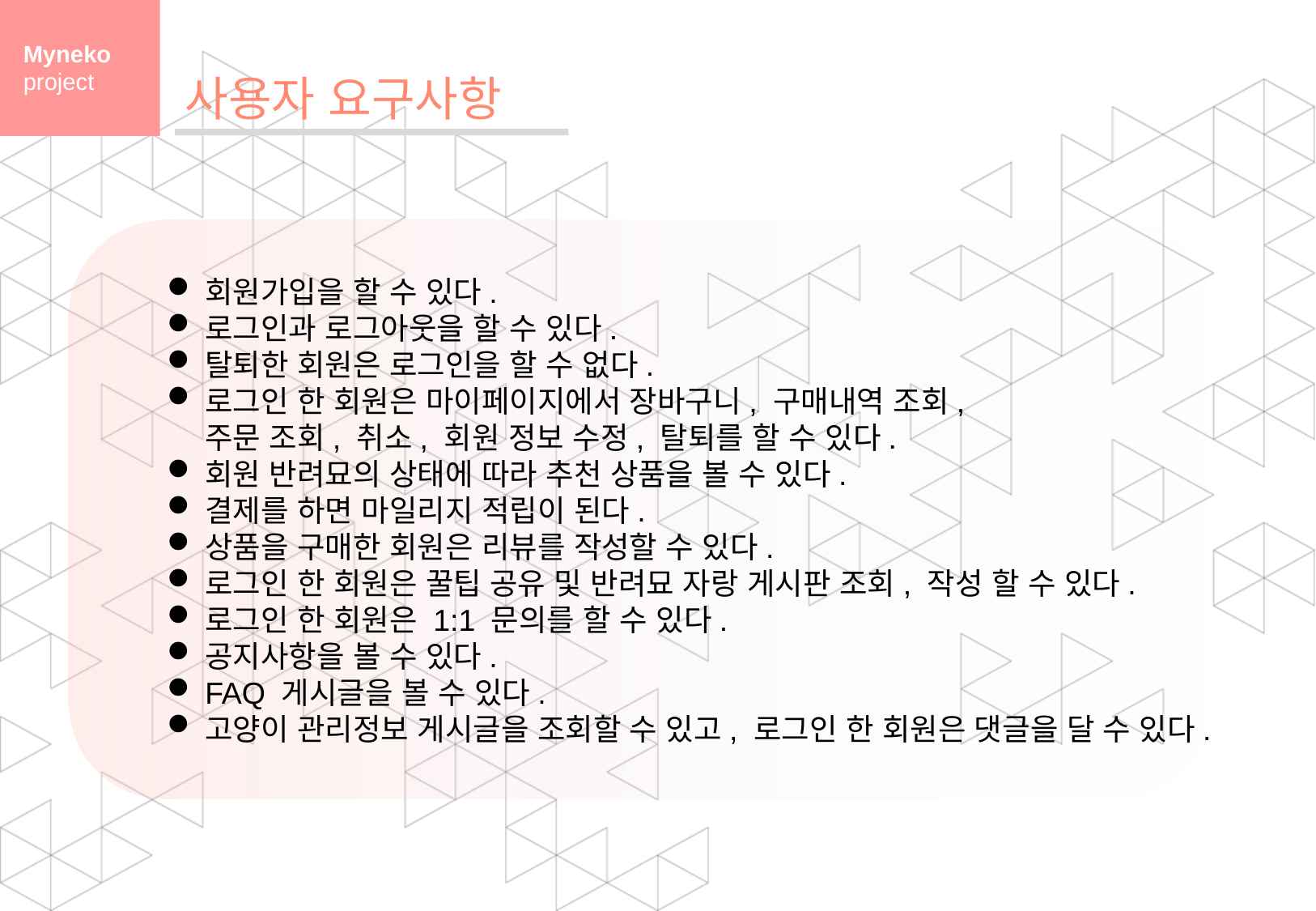

Myneko
project
사용자 요구사항

회원가입을 할 수 있다.
로그인과 로그아웃을 할 수 있다.
탈퇴한 회원은 로그인을 할 수 없다.
로그인 한 회원은 마이페이지에서 장바구니, 구매내역 조회,
주문 조회, 취소, 회원 정보 수정, 탈퇴를 할 수 있다.
회원 반려묘의 상태에 따라 추천 상품을 볼 수 있다.
결제를 하면 마일리지 적립이 된다.
상품을 구매한 회원은 리뷰를 작성할 수 있다.
로그인 한 회원은 꿀팁 공유 및 반려묘 자랑 게시판 조회, 작성 할 수 있다.
로그인 한 회원은 1:1 문의를 할 수 있다.
공지사항을 볼 수 있다.
FAQ 게시글을 볼 수 있다.
고양이 관리정보 게시글을 조회할 수 있고, 로그인 한 회원은 댓글을 달 수 있다.